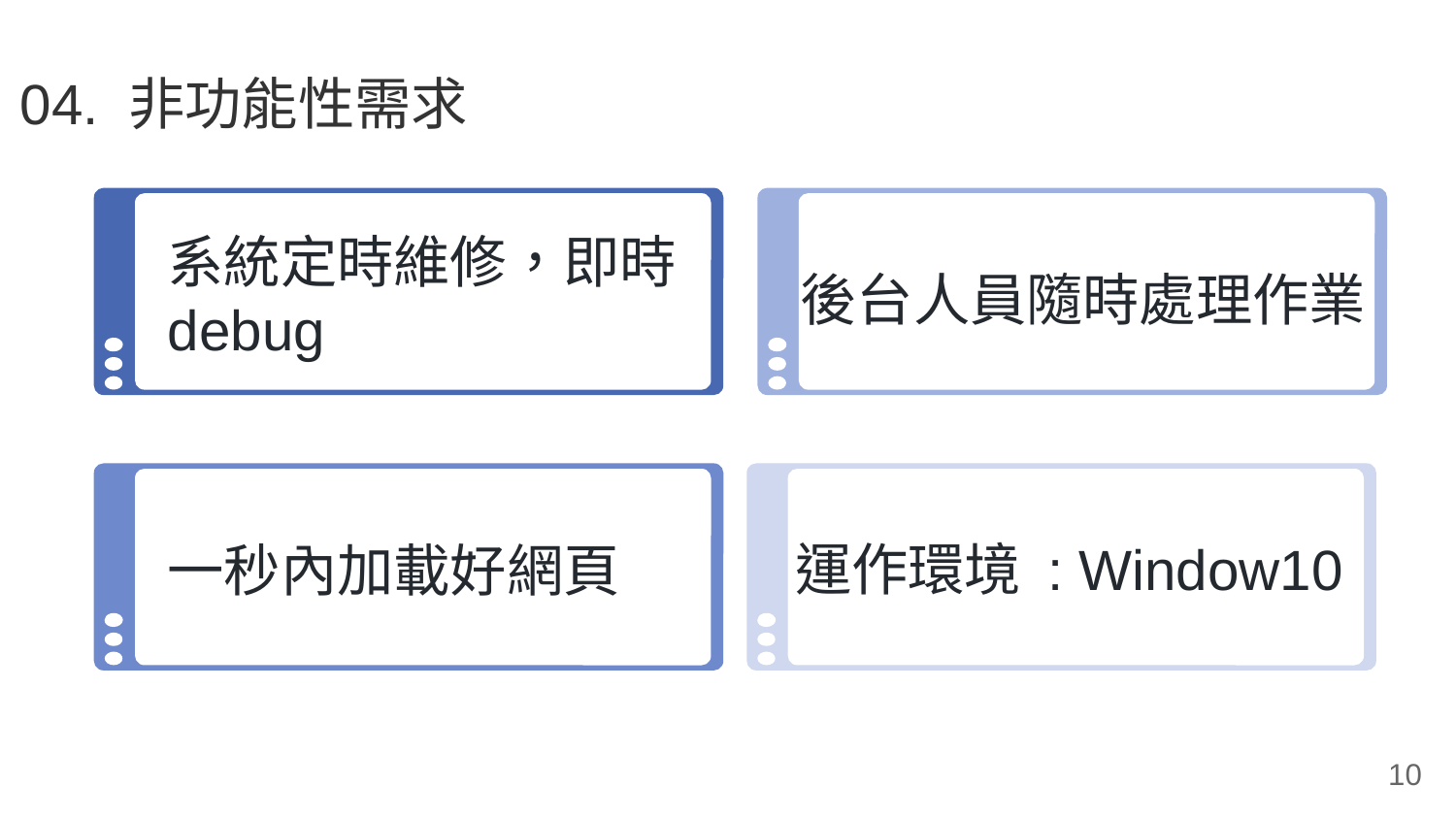

04. 非功能性需求

系統定時維修，即時debug

後台人員隨時處理作業

運作環境 : Window10

一秒內加載好網頁